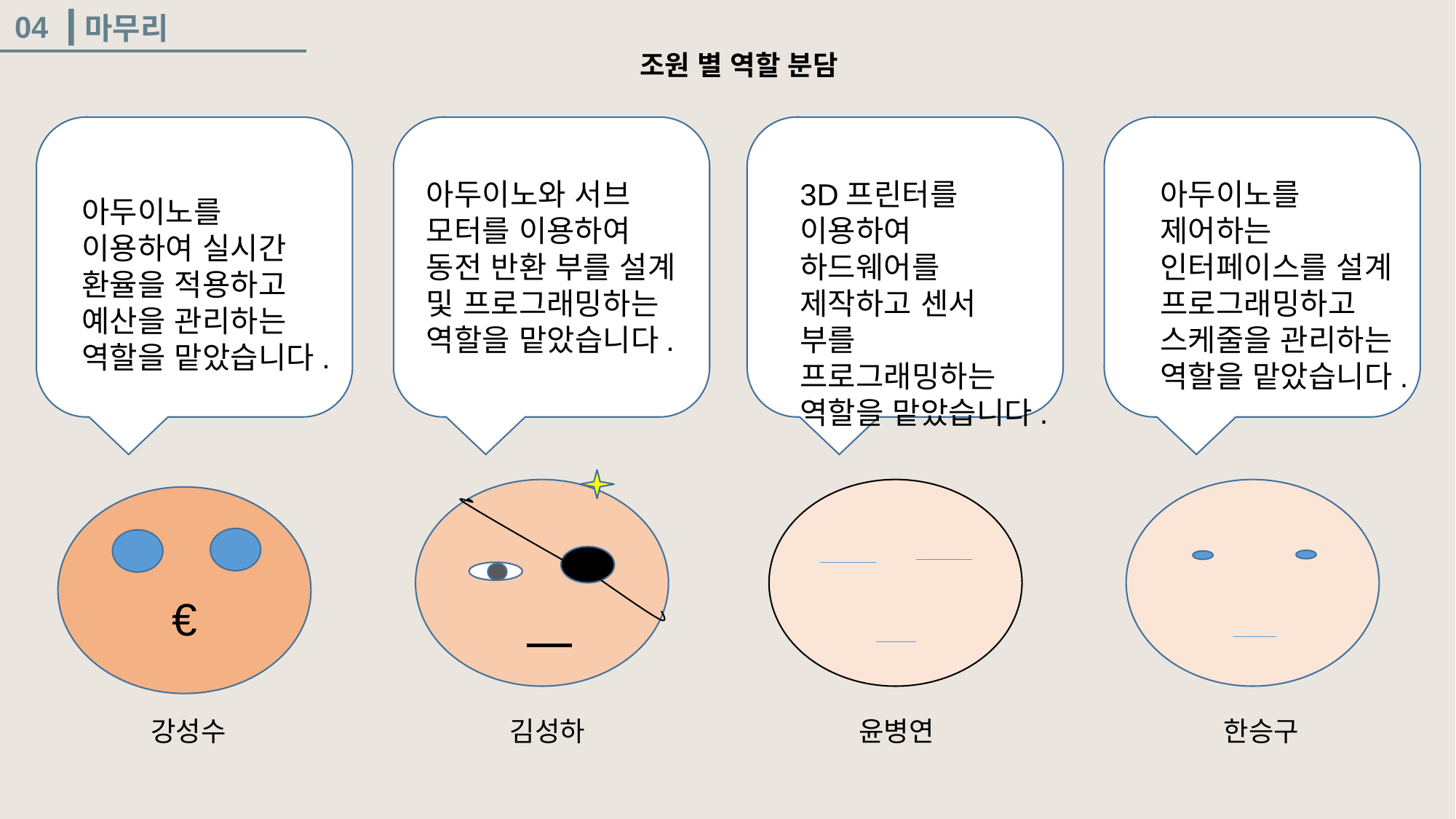

04
마무리

조원 별 역할 분담

3D프린터를 이용하여 하드웨어를 제작하고 센서 부를 프로그래밍하는 역할을 맡았습니다.
아두이노를 제어하는 인터페이스를 설계 프로그래밍하고 스케줄을 관리하는 역할을 맡았습니다.
아두이노와 서브 모터를 이용하여 동전 반환 부를 설계 및 프로그래밍하는 역할을 맡았습니다.
아두이노를 이용하여 실시간 환율을 적용하고 예산을 관리하는 역할을 맡았습니다.

€

강성수
김성하
윤병연
한승구